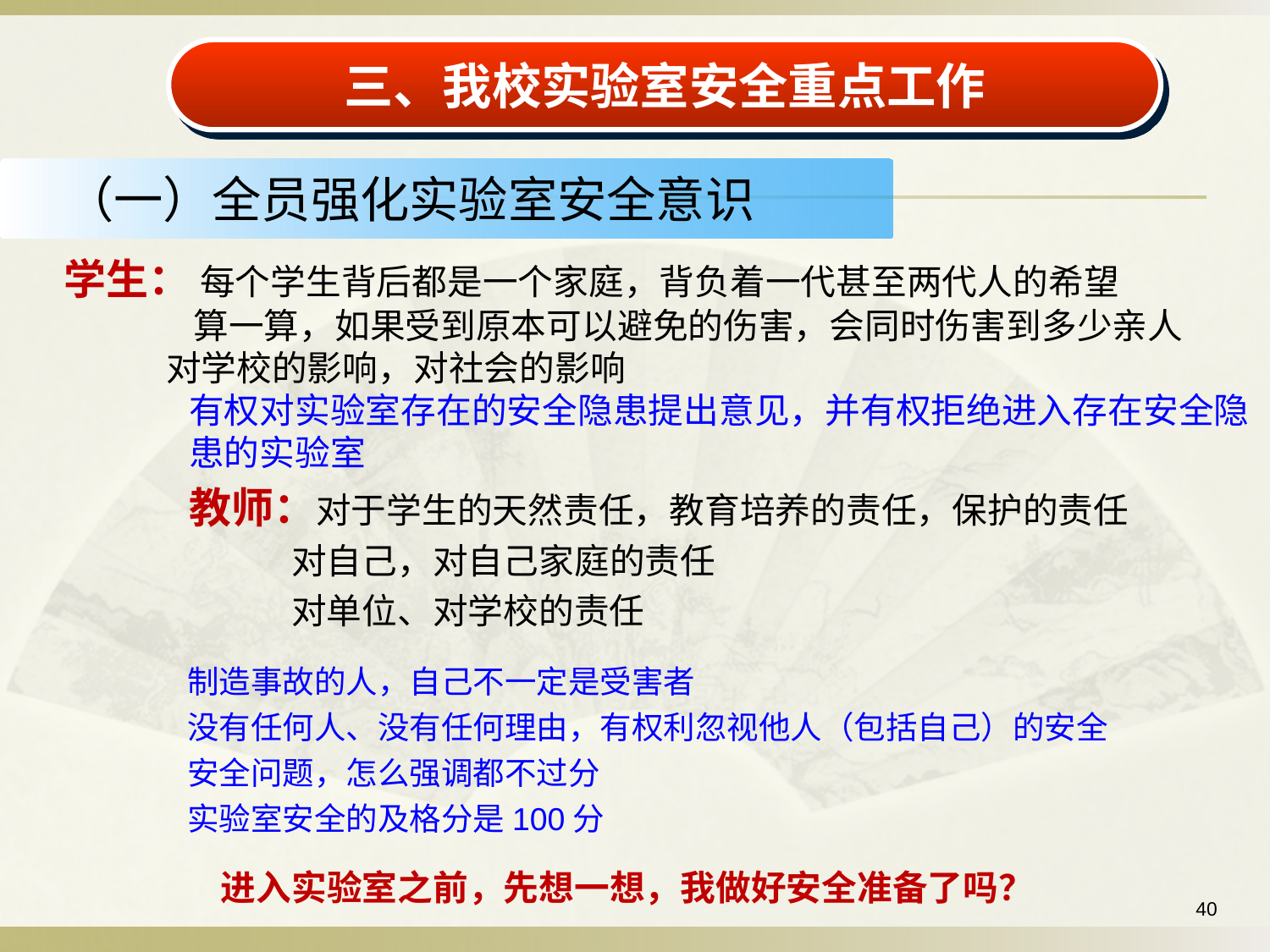

三、我校实验室安全重点工作
（一）全员强化实验室安全意识
学生： 每个学生背后都是一个家庭，背负着一代甚至两代人的希望
      算一算，如果受到原本可以避免的伤害，会同时伤害到多少亲人
            对学校的影响，对社会的影响
有权对实验室存在的安全隐患提出意见，并有权拒绝进入存在安全隐 患的实验室
教师：对于学生的天然责任，教育培养的责任，保护的责任
            对自己，对自己家庭的责任
            对单位、对学校的责任
制造事故的人，自己不一定是受害者
没有任何人、没有任何理由，有权利忽视他人（包括自己）的安全
安全问题，怎么强调都不过分
实验室安全的及格分是100分
进入实验室之前，先想一想，我做好安全准备了吗？
40